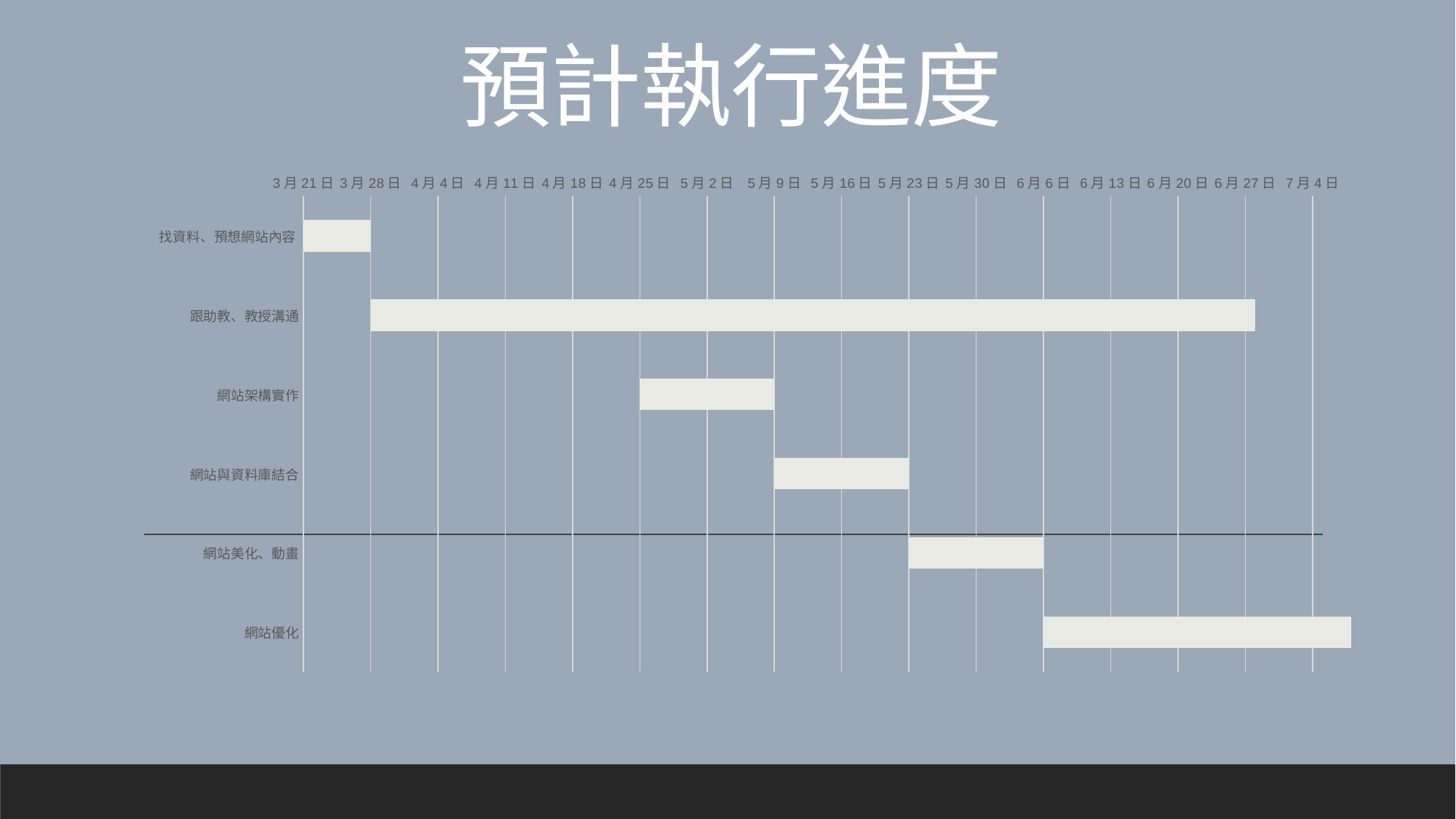

預計執行進度
#

### Chart

| Category | 開始日期 | 天數 |
|---|---|---|
| 找資料、預想網站內容  | 44641.0 | 7.0 |
| 跟助教、教授溝通 | 44648.0 | 92.0 |
| 網站架構實作 | 44676.0 | 14.0 |
| 網站與資料庫結合 | 44690.0 | 14.0 |
| 網站美化、動畫 | 44704.0 | 14.0 |
| 網站優化 | 44718.0 | 42.0 |